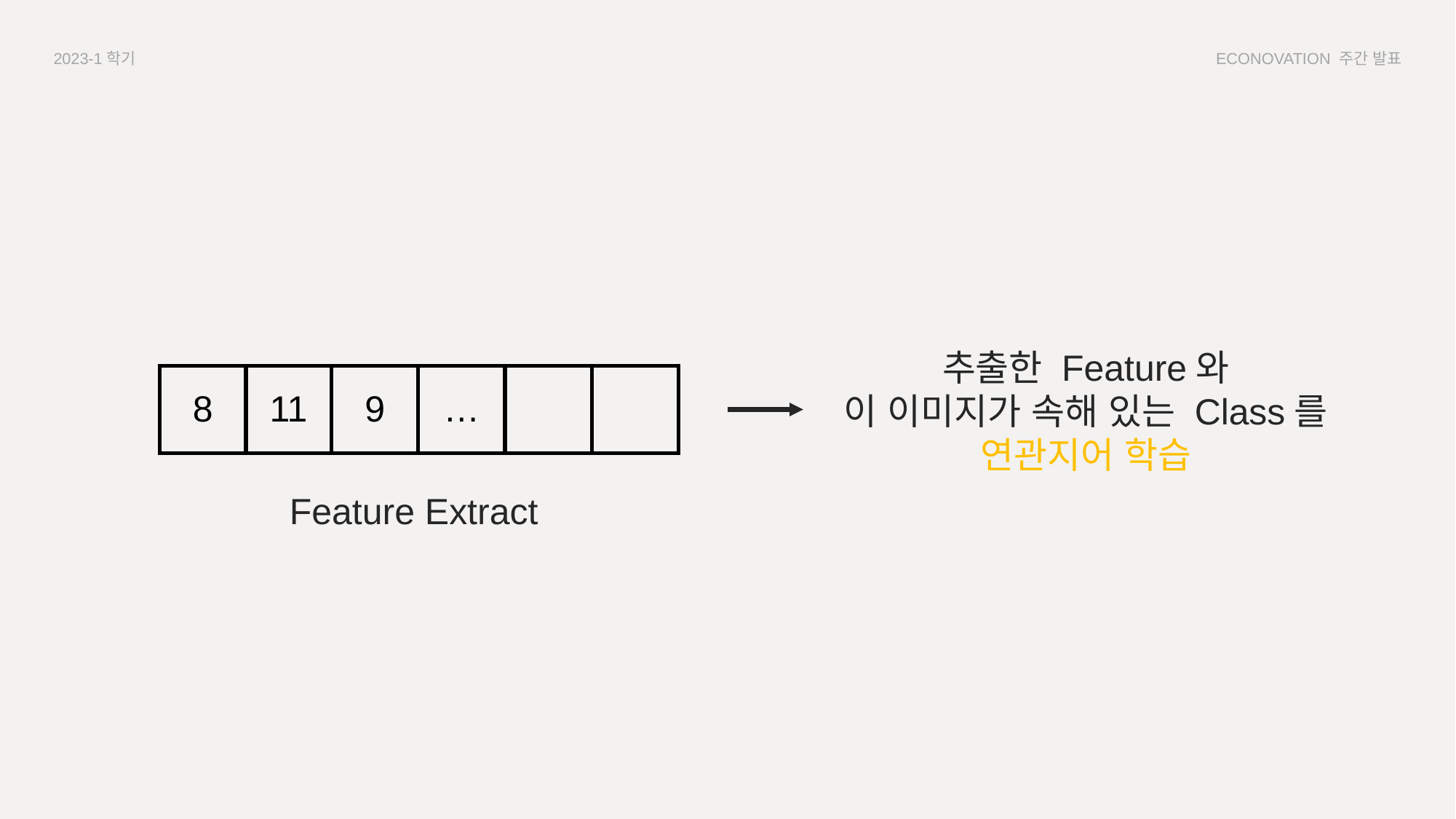

2023-1학기
ECONOVATION 주간 발표
추출한 Feature와
이 이미지가 속해 있는 Class를
연관지어 학습
| 8 | 11 | 9 | … |  |  |
| --- | --- | --- | --- | --- | --- |
Feature Extract